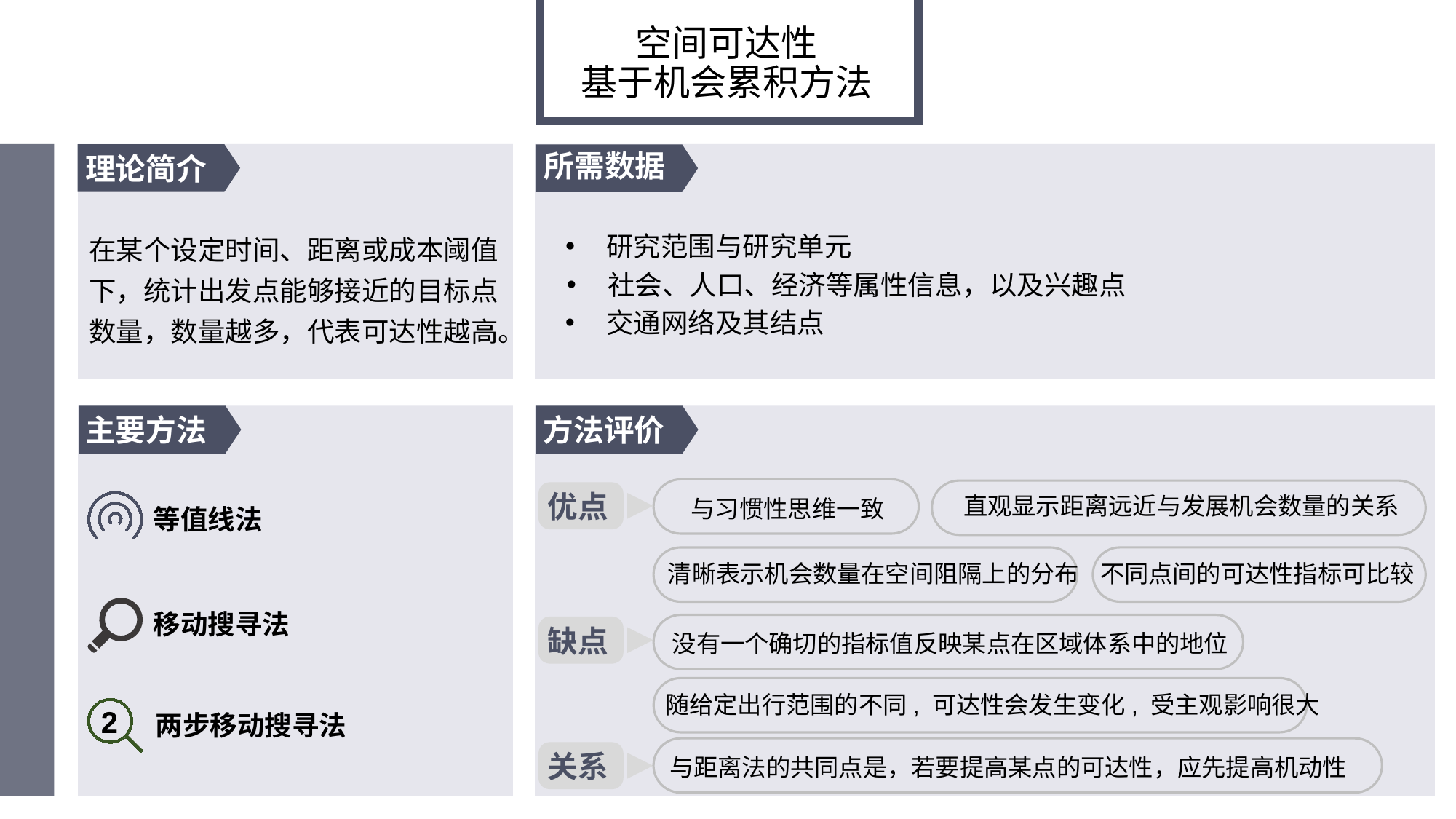

空间可达性
基于机会累积方法
所需数据

理论简介

在某个设定时间、距离或成本阈值下，统计出发点能够接近的目标点数量，数量越多，代表可达性越高。
研究范围与研究单元
社会、人口、经济等属性信息，以及兴趣点
交通网络及其结点
主要方法

方法评价

优点

与习惯性思维一致
直观显示距离远近与发展机会数量的关系

等值线法

清晰表示机会数量在空间阻隔上的分布
不同点间的可达性指标可比较

移动搜寻法

缺点

没有一个确切的指标值反映某点在区域体系中的地位

随给定出行范围的不同, 可达性会发生变化, 受主观影响很大
2

两步移动搜寻法

关系

与距离法的共同点是，若要提高某点的可达性，应先提高机动性